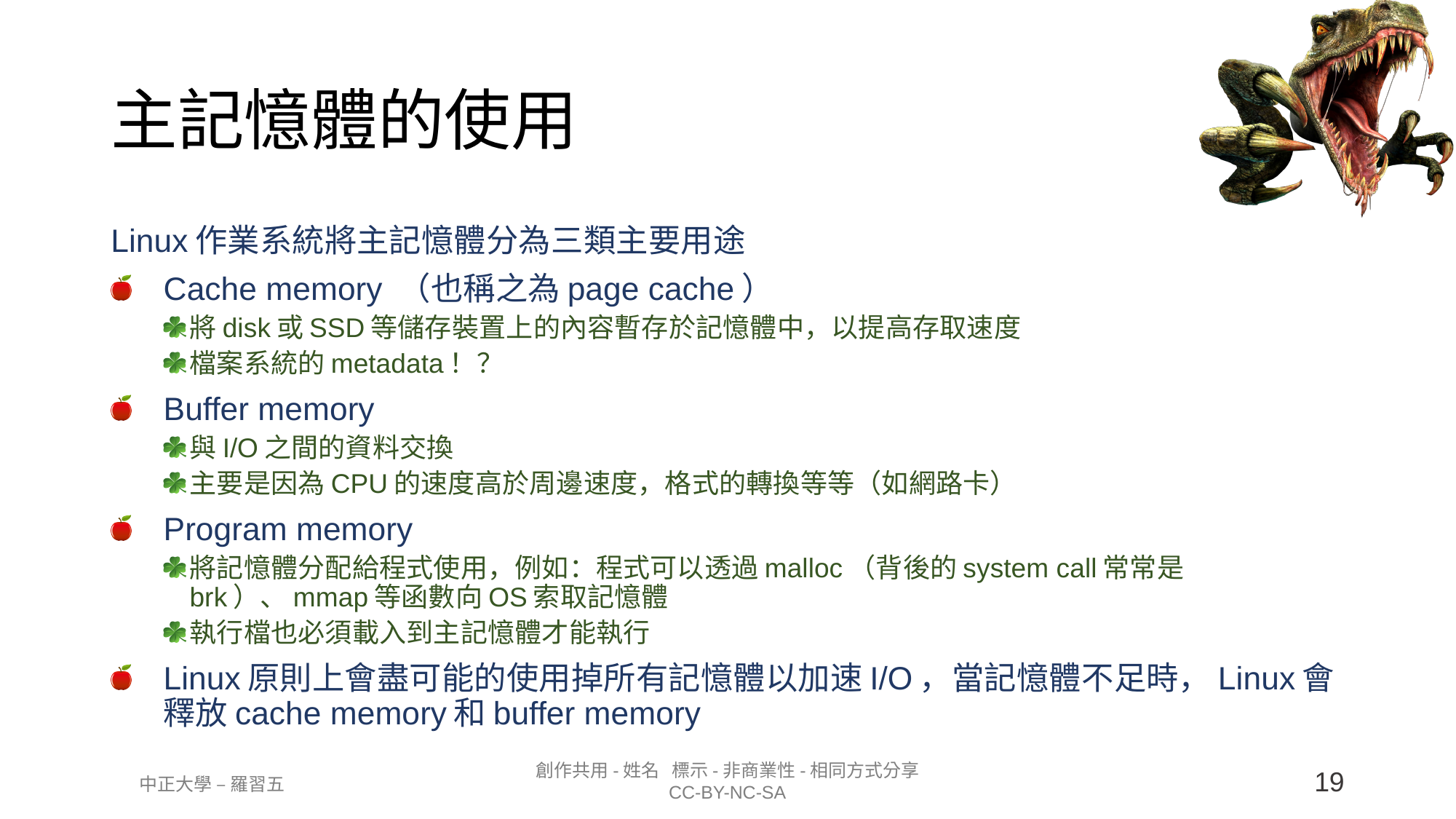

# 主記憶體的使用
Linux作業系統將主記憶體分為三類主要用途
Cache memory （也稱之為page cache）
將disk或SSD等儲存裝置上的內容暫存於記憶體中，以提高存取速度
檔案系統的metadata！？
Buffer memory
與I/O之間的資料交換
主要是因為CPU的速度高於周邊速度，格式的轉換等等（如網路卡）
Program memory
將記憶體分配給程式使用，例如：程式可以透過malloc（背後的system call常常是brk）、mmap等函數向OS索取記憶體
執行檔也必須載入到主記憶體才能執行
Linux原則上會盡可能的使用掉所有記憶體以加速I/O，當記憶體不足時，Linux會釋放cache memory和buffer memory